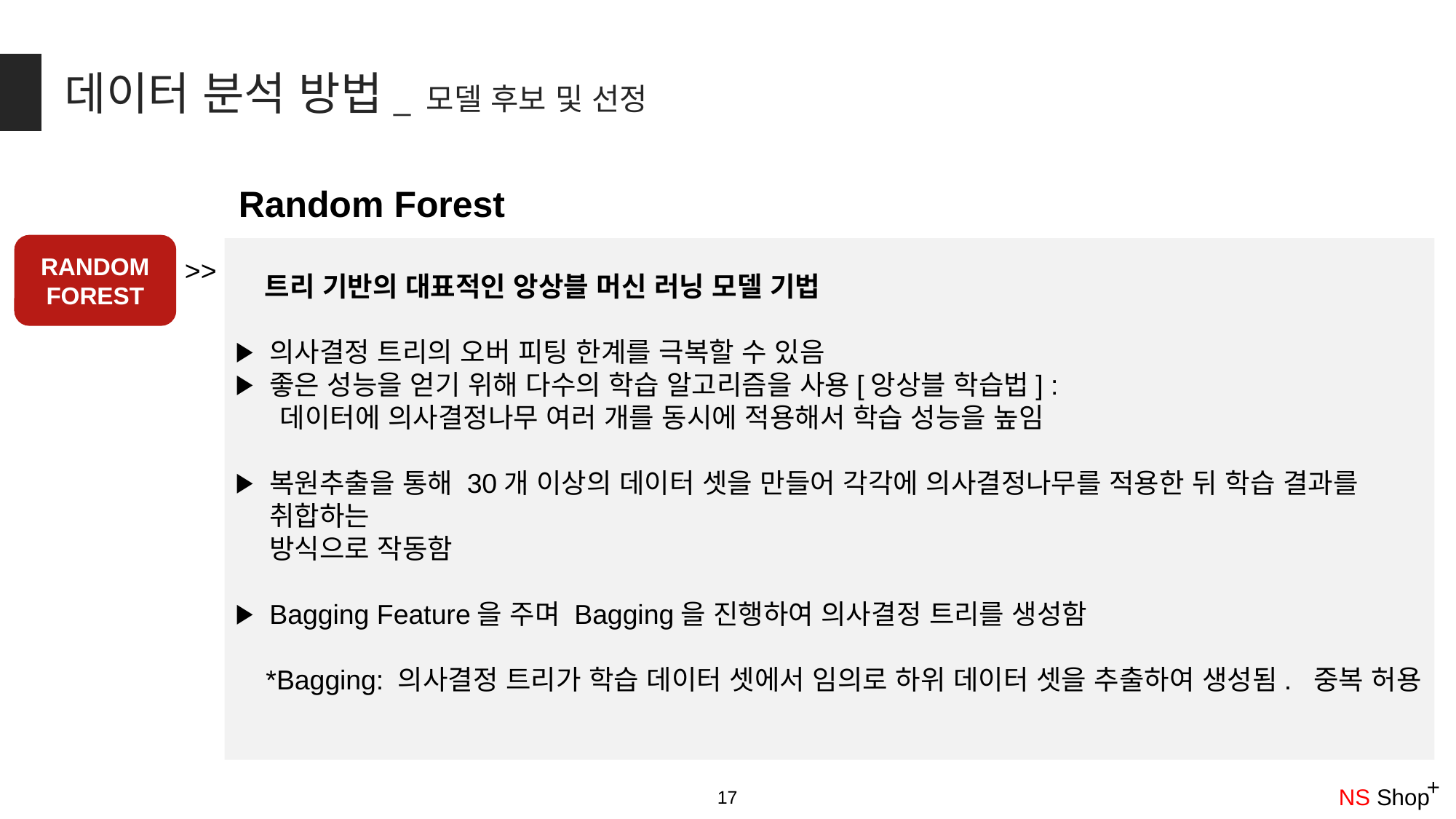

데이터 분석 방법_ 모델 후보 및 선정
Random Forest
>>
RANDOM
FOREST
   트리 기반의 대표적인 앙상블 머신 러닝 모델 기법

의사결정 트리의 오버 피팅 한계를 극복할 수 있음
좋은 성능을 얻기 위해 다수의 학습 알고리즘을 사용[앙상블 학습법] :
     데이터에 의사결정나무 여러 개를 동시에 적용해서 학습 성능을 높임

복원추출을 통해 30개 이상의 데이터 셋을 만들어 각각에 의사결정나무를 적용한 뒤 학습 결과를 취합하는
방식으로 작동함

Bagging Feature을 주며 Bagging을 진행하여 의사결정 트리를 생성함

    *Bagging: 의사결정 트리가 학습 데이터 셋에서 임의로 하위 데이터 셋을 추출하여 생성됨.  중복 허용

+
NS Shop
17